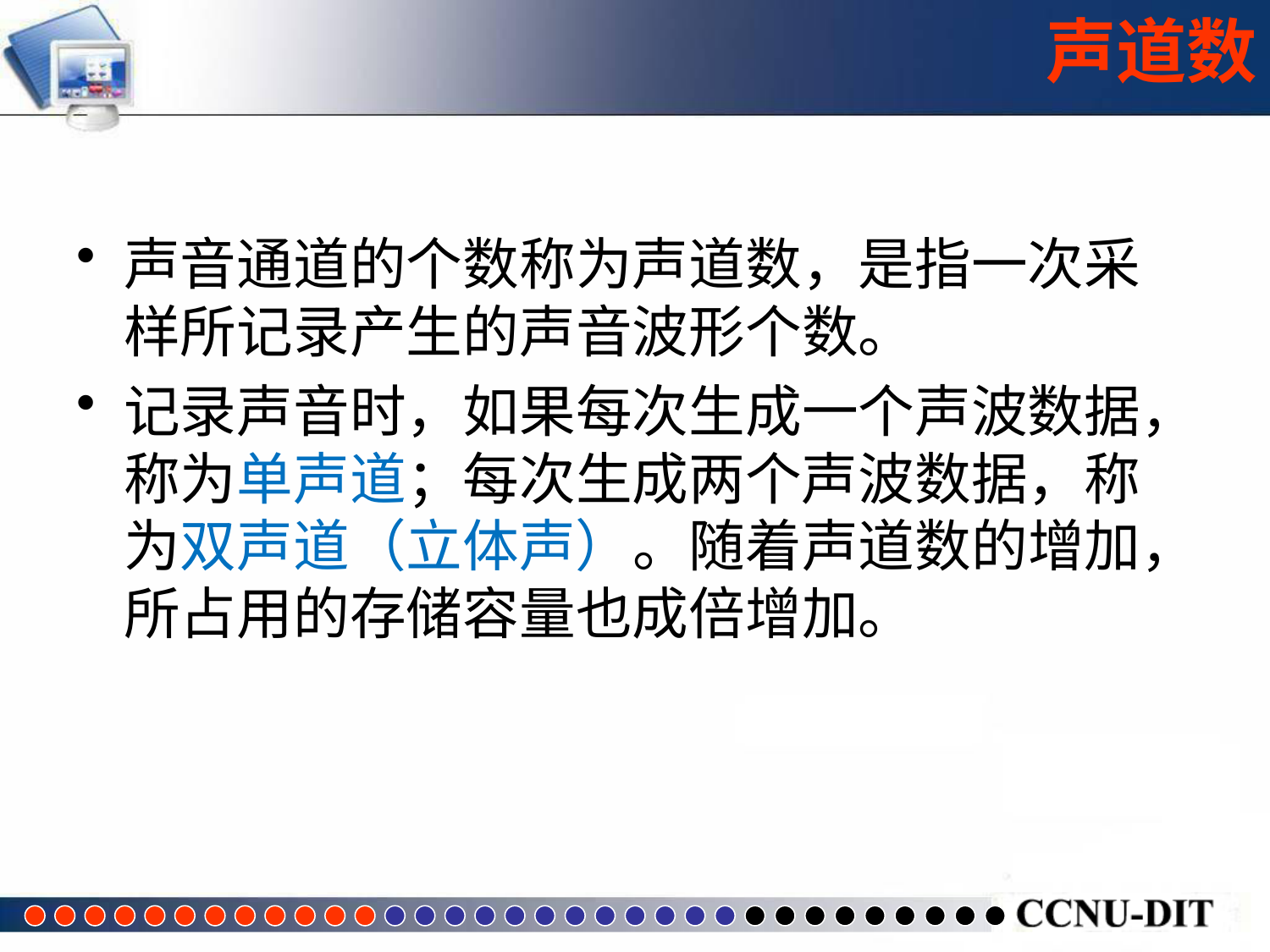

声道数
声音通道的个数称为声道数，是指一次采样所记录产生的声音波形个数。
记录声音时，如果每次生成一个声波数据，称为单声道；每次生成两个声波数据，称为双声道（立体声）。随着声道数的增加，所占用的存储容量也成倍增加。